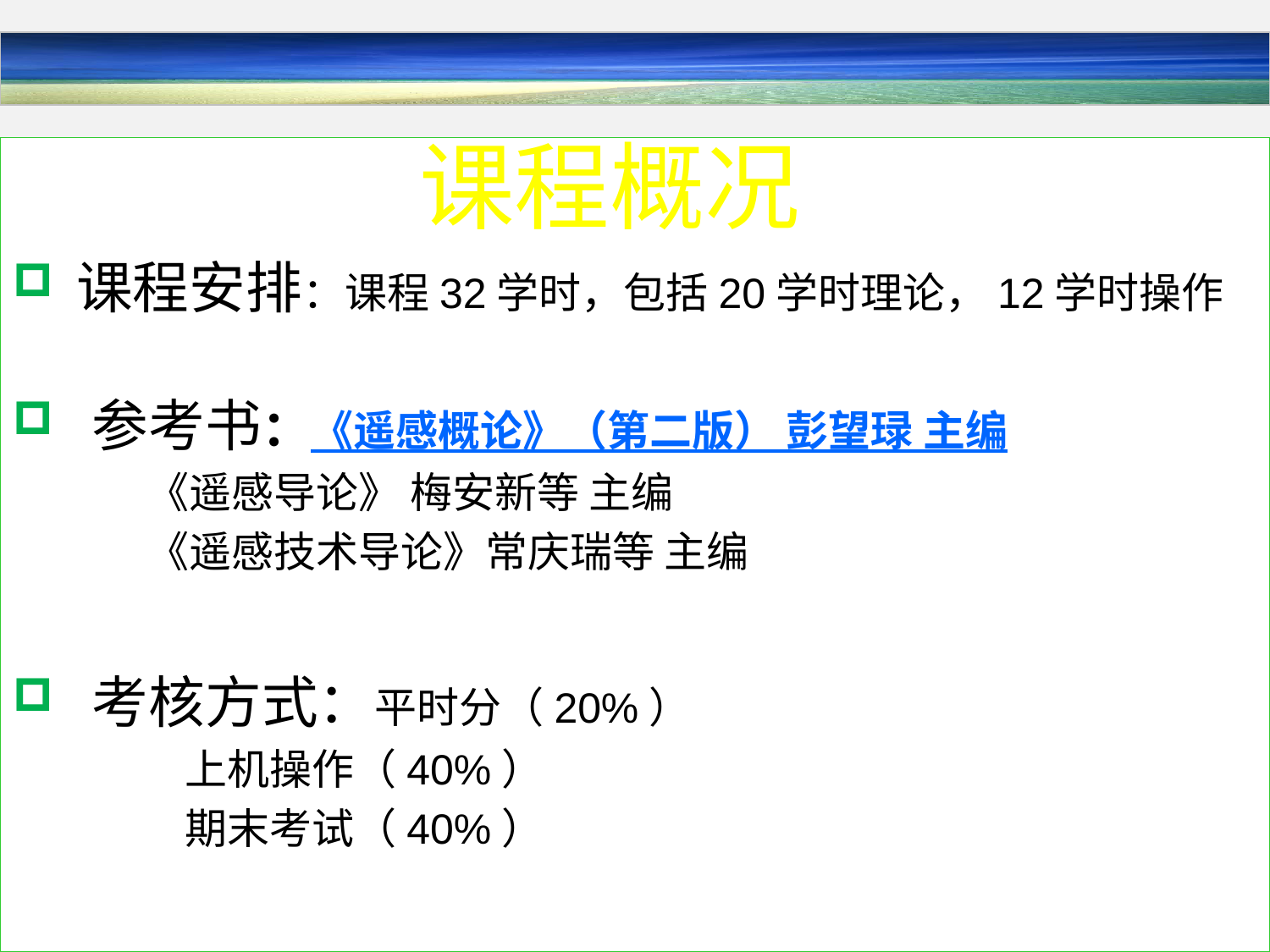

# 课程概况

课程安排：课程32学时，包括20学时理论，12学时操作

参考书：《遥感概论》（第二版） 彭望琭 主编
             《遥感导论》 梅安新等 主编
             《遥感技术导论》常庆瑞等 主编

考核方式：平时分（20%）
                 上机操作（40%）
                 期末考试（40%）

2